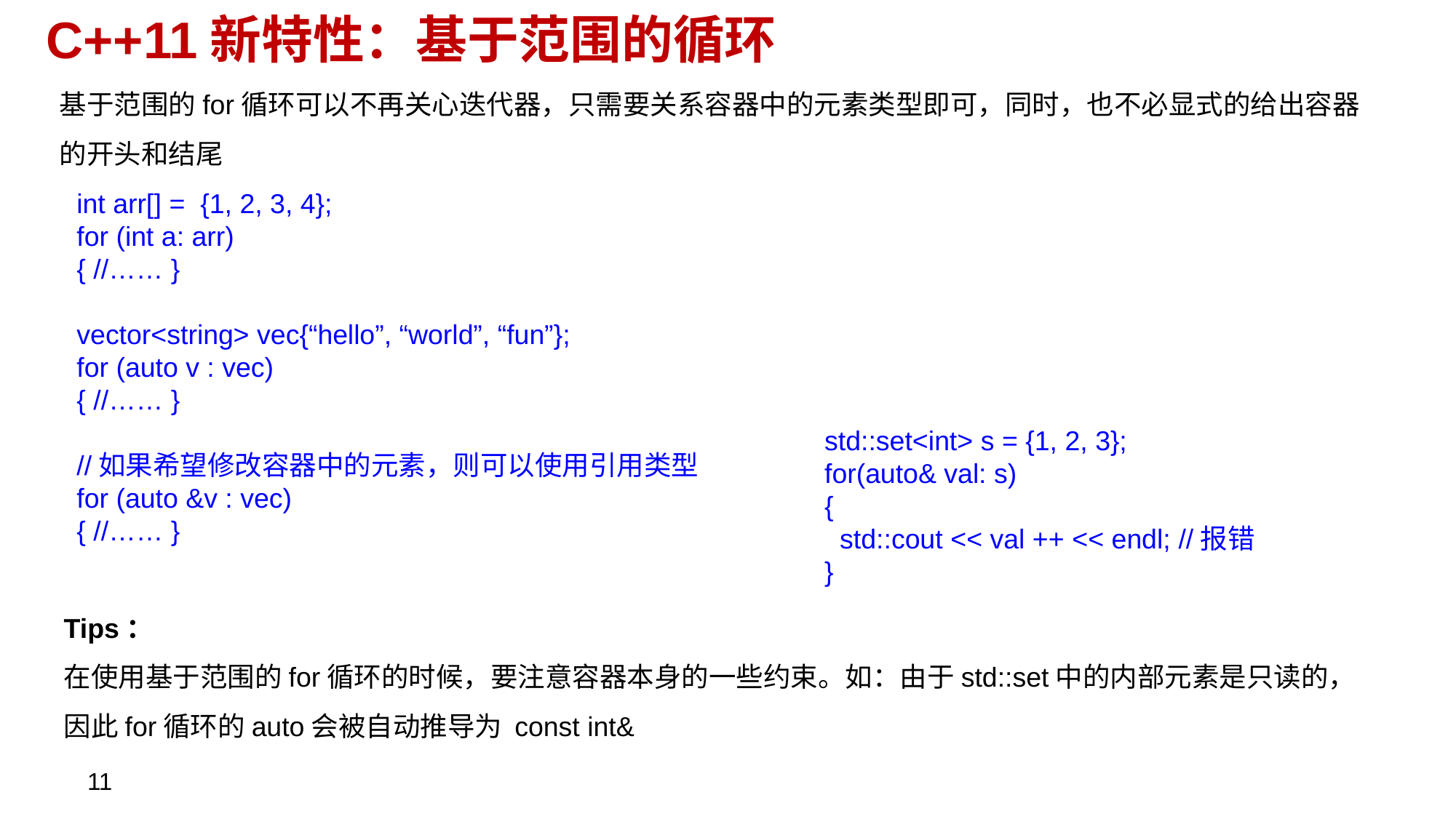

# C++11新特性：基于范围的循环
基于范围的for循环可以不再关心迭代器，只需要关系容器中的元素类型即可，同时，也不必显式的给出容器的开头和结尾
int arr[] =  {1, 2, 3, 4};
for (int a: arr)
{ //…… }

vector<string> vec{“hello”, “world”, “fun”};
for (auto v : vec)
{ //…… }

//如果希望修改容器中的元素，则可以使用引用类型
for (auto &v : vec)
{ //…… }
std::set<int> s = {1, 2, 3};
for(auto& val: s)
{
  std::cout << val ++ << endl; //报错
}
Tips：
在使用基于范围的for循环的时候，要注意容器本身的一些约束。如：由于std::set中的内部元素是只读的，因此for循环的auto会被自动推导为 const int&
11